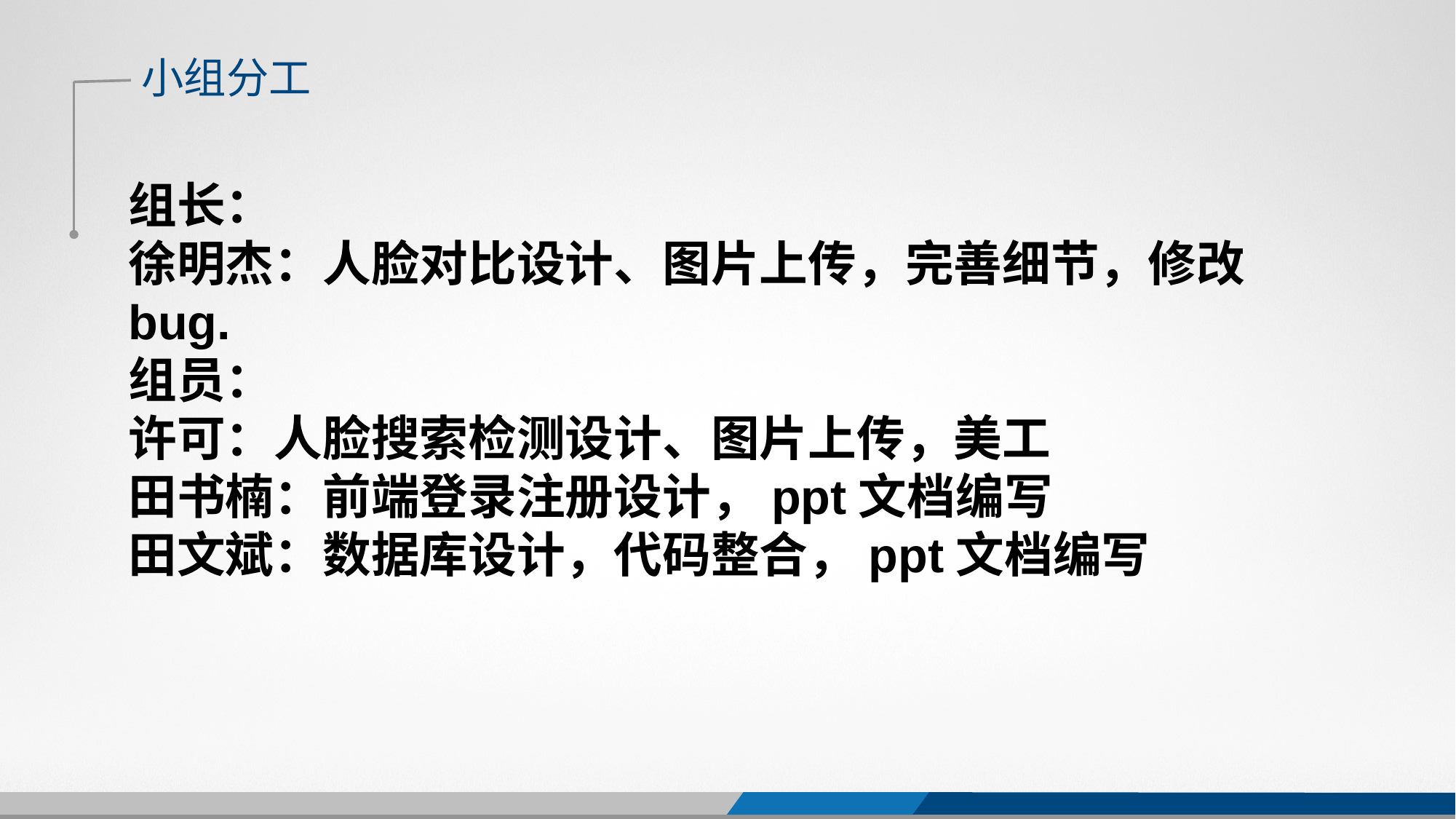

小组分工
组长：
徐明杰：人脸对比设计、图片上传，完善细节，修改bug.
组员：
许可：人脸搜索检测设计、图片上传，美工
田书楠：前端登录注册设计，ppt文档编写
田文斌：数据库设计，代码整合，ppt文档编写